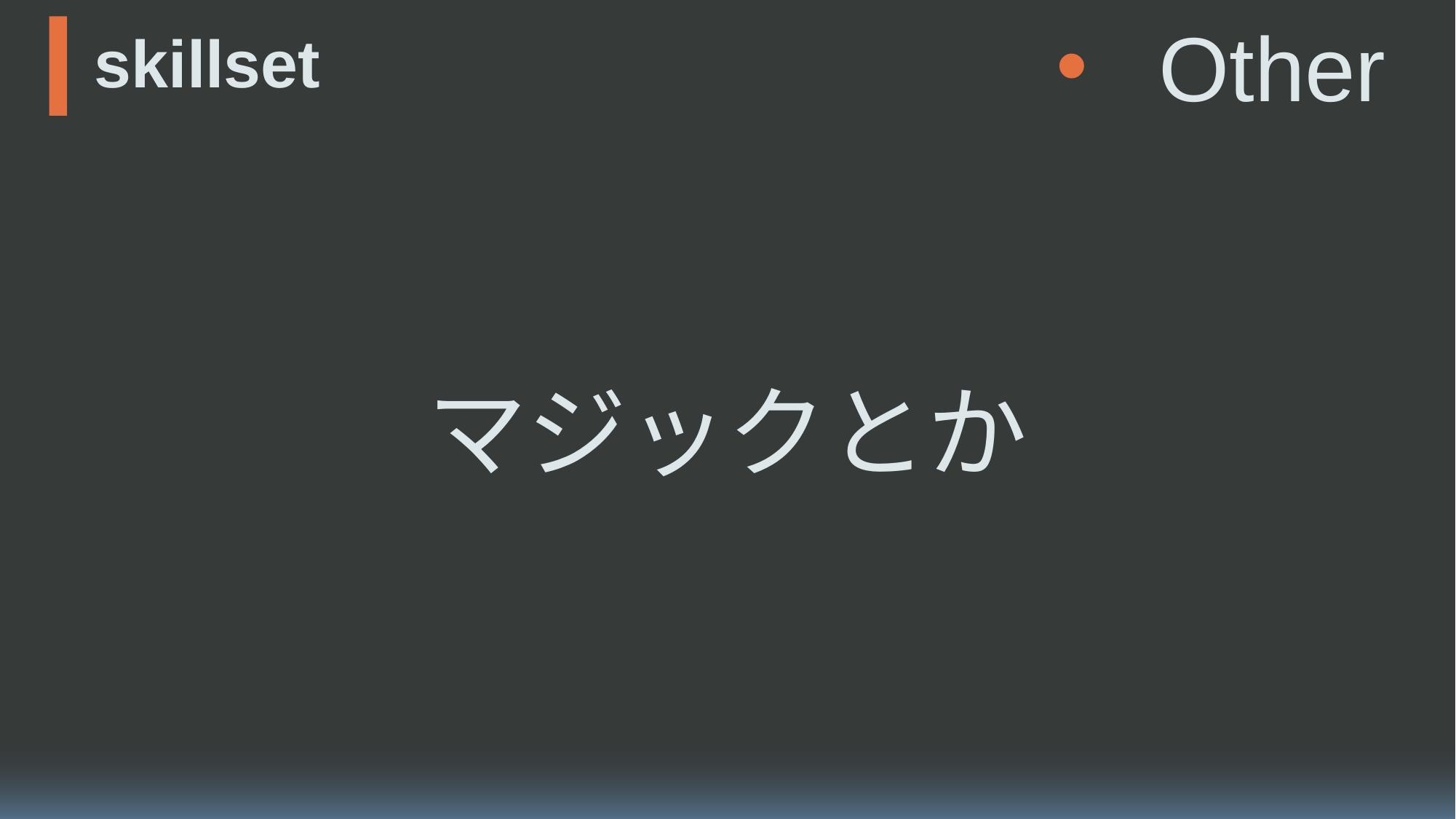

楽しい
Other
# skillset
intro
怒らせる
煽る
skillset
マジックとか
ロープワーク
チョットデキル
I hope you…
at last
騙す